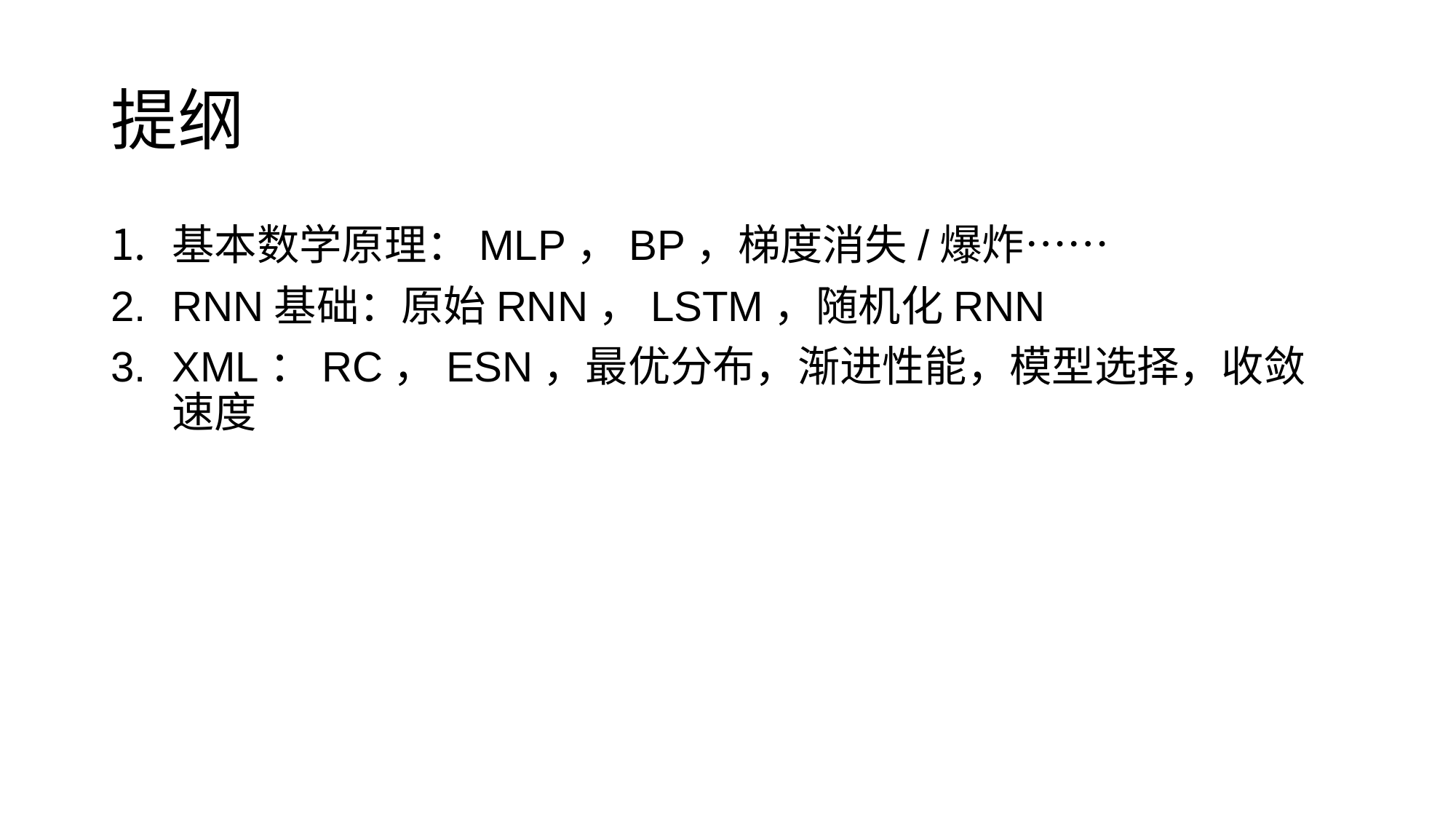

# 提纲
基本数学原理：MLP，BP，梯度消失/爆炸……
RNN基础：原始RNN，LSTM，随机化RNN
XML：RC，ESN，最优分布，渐进性能，模型选择，收敛速度